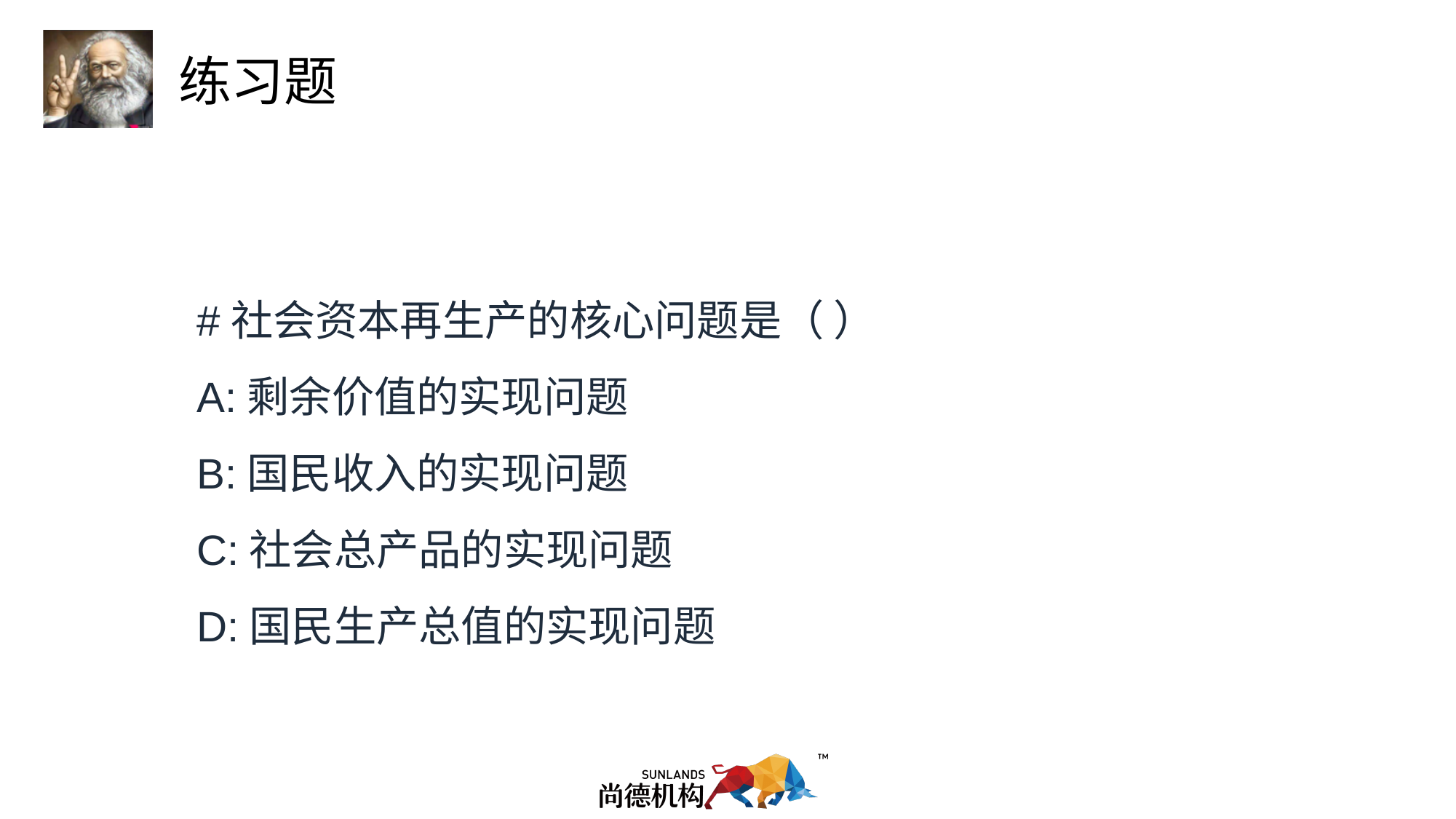

#社会资本再生产的核心问题是（ ）
A:剩余价值的实现问题
B:国民收入的实现问题
C:社会总产品的实现问题
D:国民生产总值的实现问题